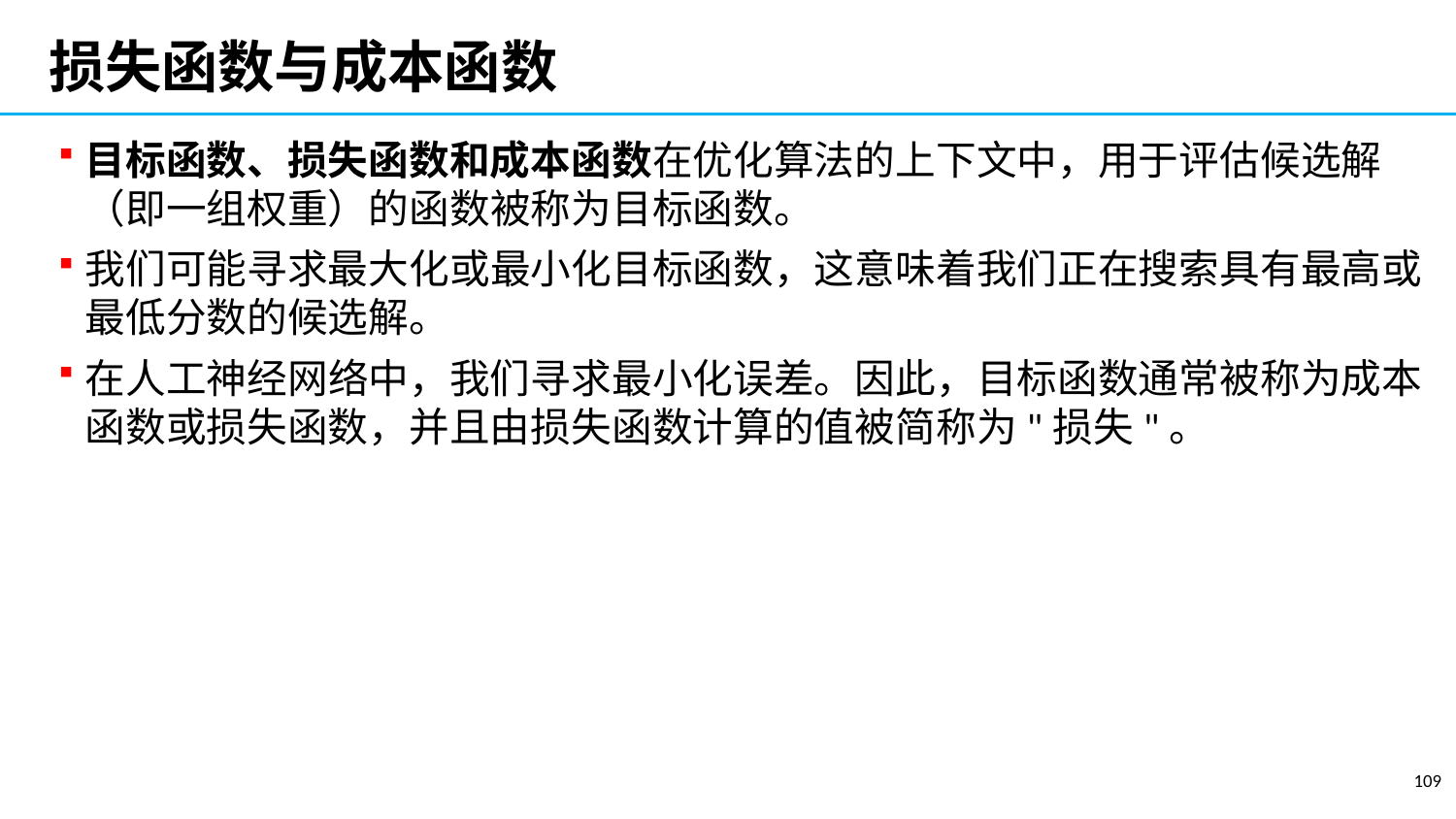

# 损失函数与成本函数
目标函数、损失函数和成本函数在优化算法的上下文中，用于评估候选解（即一组权重）的函数被称为目标函数。
我们可能寻求最大化或最小化目标函数，这意味着我们正在搜索具有最高或最低分数的候选解。
在人工神经网络中，我们寻求最小化误差。因此，目标函数通常被称为成本函数或损失函数，并且由损失函数计算的值被简称为"损失"。

109